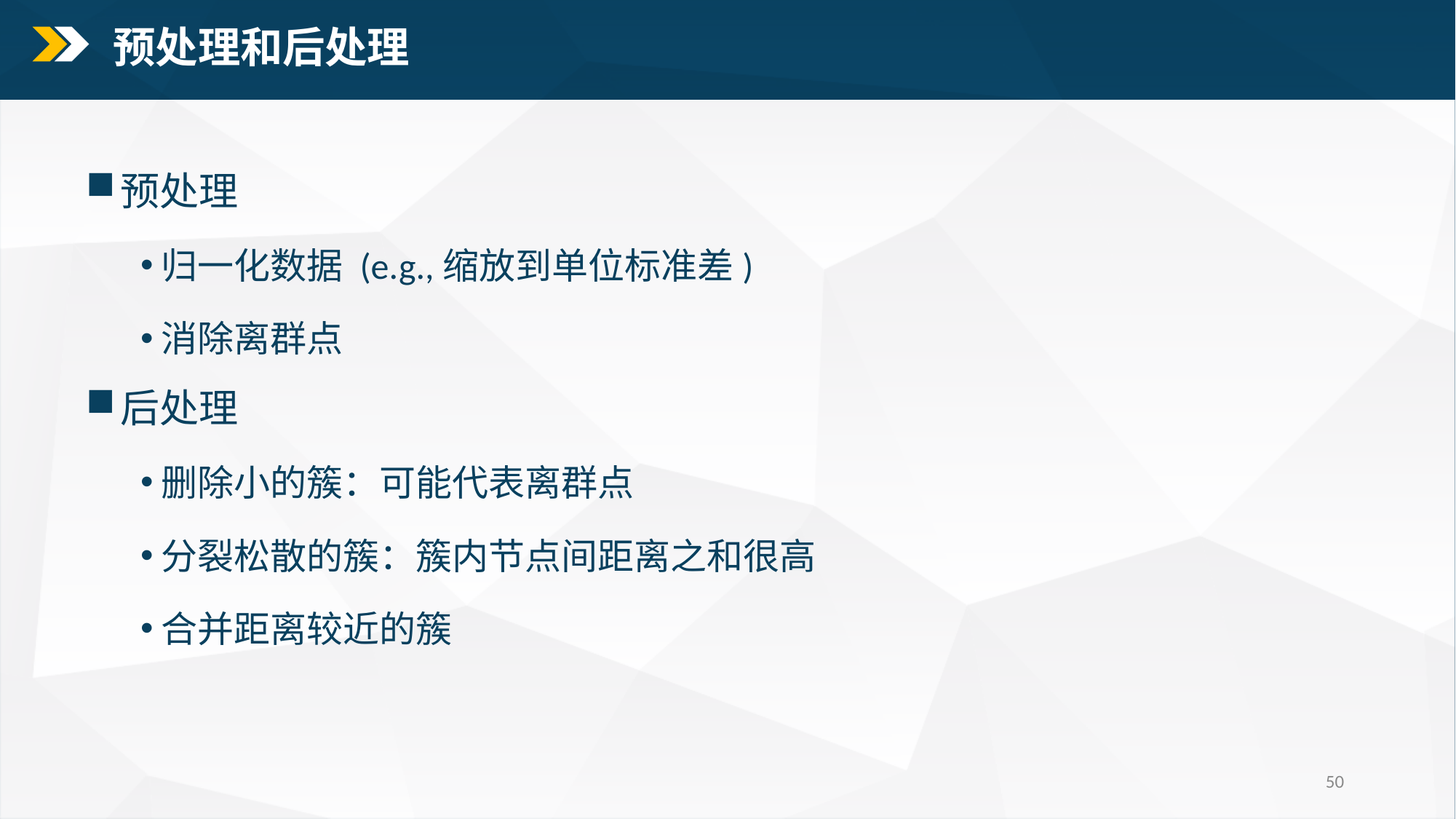

预处理和后处理
预处理
归一化数据 (e.g.,缩放到单位标准差)
消除离群点
后处理
删除小的簇：可能代表离群点
分裂松散的簇：簇内节点间距离之和很高
合并距离较近的簇
50